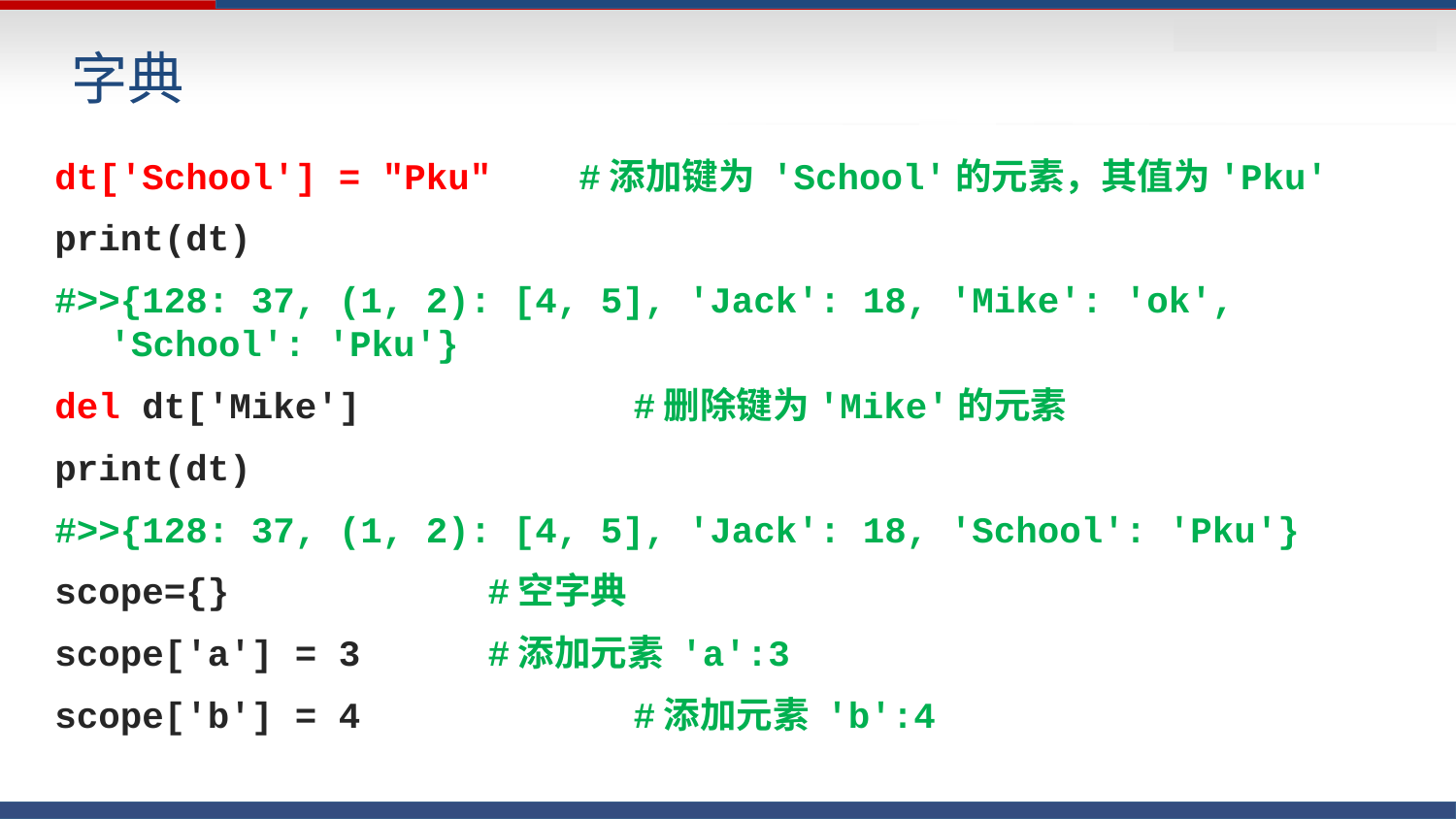

# 字典
dt['School'] = "Pku"    #添加键为 'School'的元素，其值为'Pku'
print(dt)
#>>{128: 37, (1, 2): [4, 5], 'Jack': 18, 'Mike': 'ok', 'School': 'Pku'}
del dt['Mike']  	    #删除键为'Mike'的元素
print(dt)
#>>{128: 37, (1, 2): [4, 5], 'Jack': 18, 'School': 'Pku'}
scope={}		    #空字典
scope['a'] = 3	    #添加元素 'a':3
scope['b'] = 4      	    #添加元素 'b':4
5